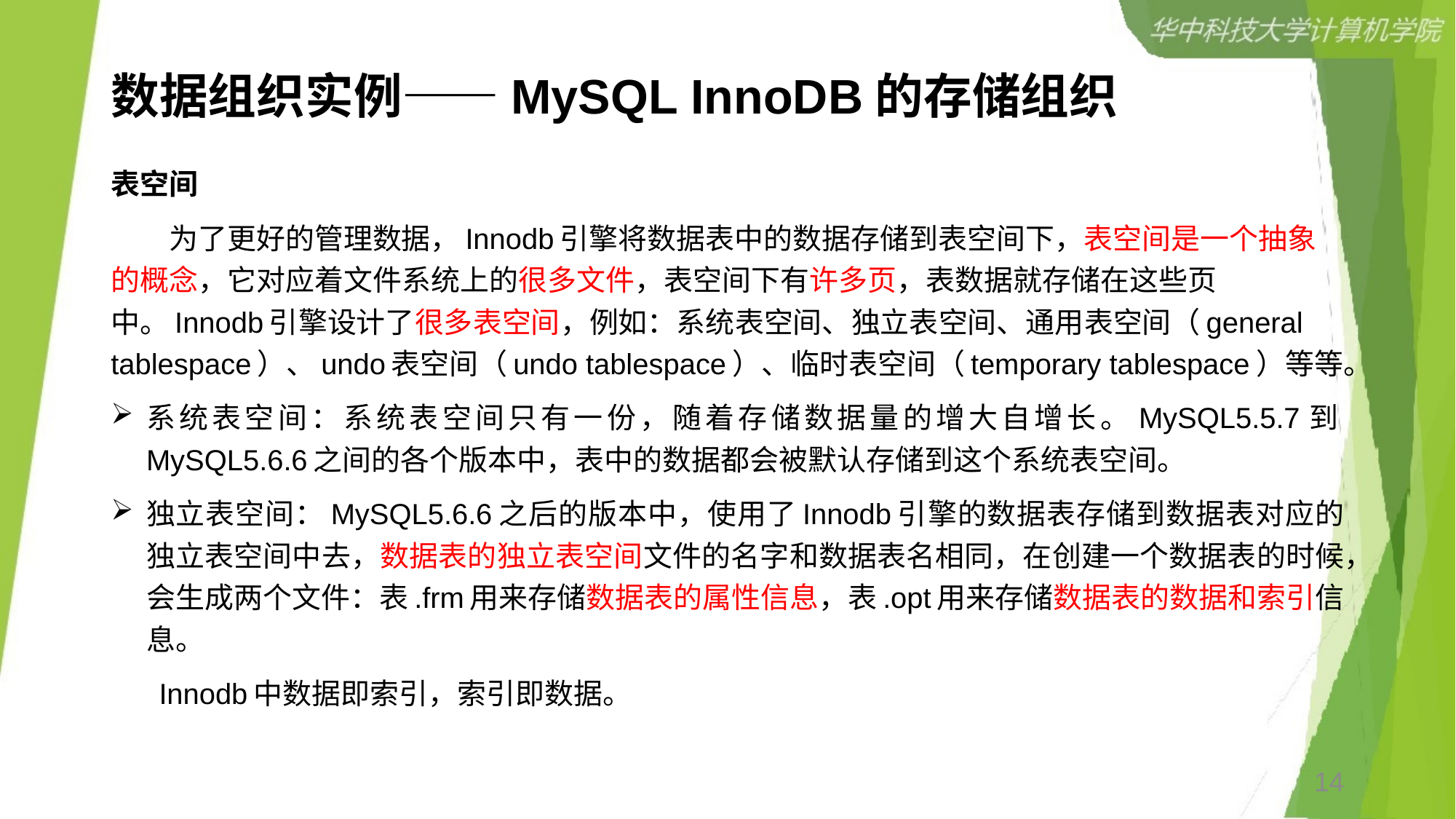

# 数据组织实例——MySQL InnoDB的存储组织
表空间
        为了更好的管理数据，Innodb引擎将数据表中的数据存储到表空间下，表空间是一个抽象的概念，它对应着文件系统上的很多文件，表空间下有许多页，表数据就存储在这些页中。Innodb引擎设计了很多表空间，例如：系统表空间、独立表空间、通用表空间（general tablespace）、undo表空间（undo tablespace）、临时表空间（temporary tablespace）等等。
系统表空间：系统表空间只有一份，随着存储数据量的增大自增长。MySQL5.5.7到MySQL5.6.6之间的各个版本中，表中的数据都会被默认存储到这个系统表空间。
独立表空间：MySQL5.6.6之后的版本中，使用了Innodb引擎的数据表存储到数据表对应的独立表空间中去，数据表的独立表空间文件的名字和数据表名相同，在创建一个数据表的时候，会生成两个文件：表.frm用来存储数据表的属性信息，表.opt用来存储数据表的数据和索引信息。
      Innodb中数据即索引，索引即数据。
14